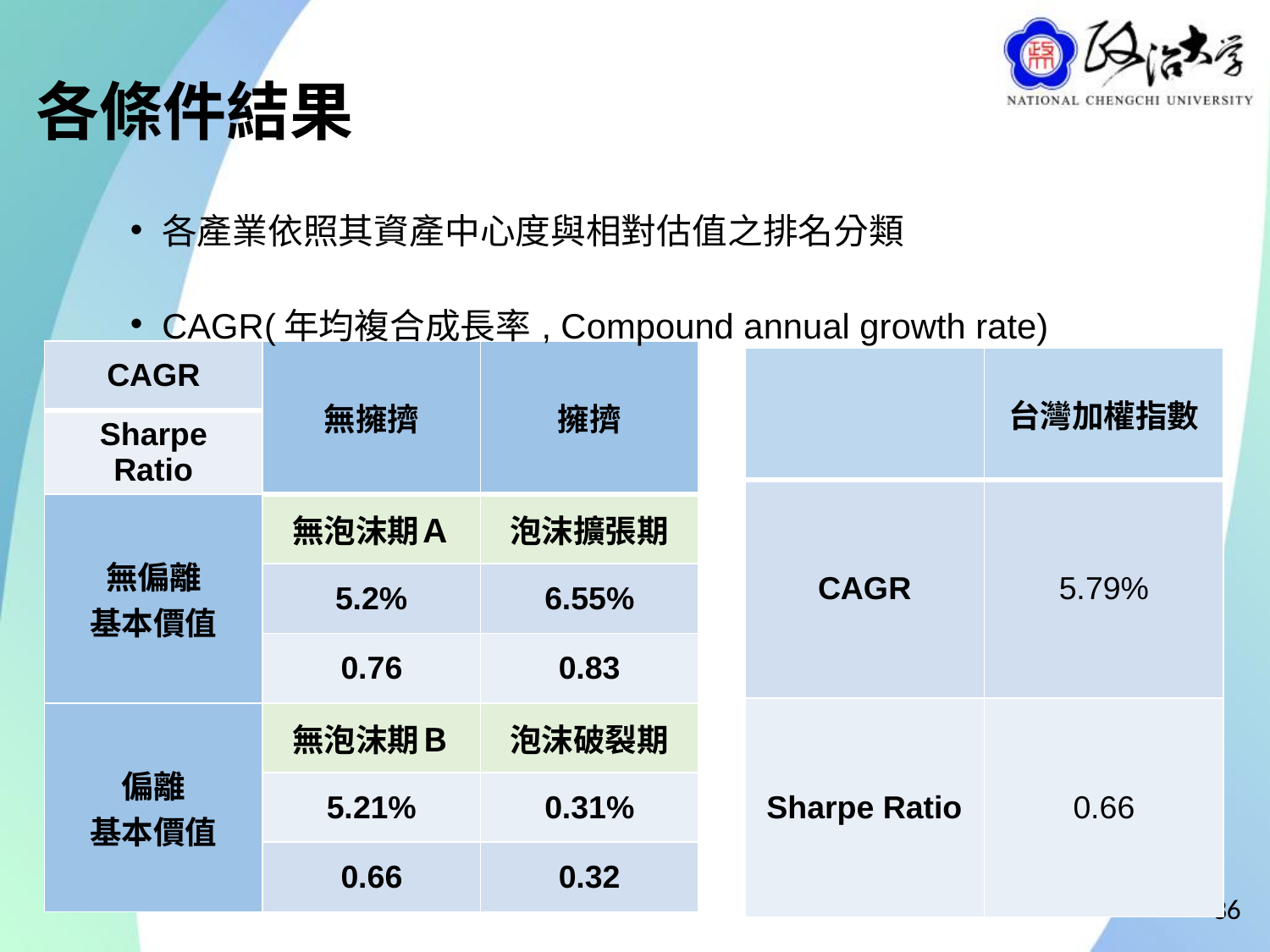

# 各條件結果
各產業依照其資產中心度與相對估值之排名分類
CAGR(年均複合成長率, Compound annual growth rate)

| CAGR | 無擁擠 | 擁擠 |
| --- | --- | --- |
| Sharpe Ratio |  |  |
| 無偏離 基本價值 | 無泡沫期Ａ | 泡沫擴張期 |
|  | 5.2% | 6.55% |
|  | 0.76 | 0.83 |
| 偏離 基本價值 | 無泡沫期Ｂ | 泡沫破裂期 |
|  | 5.21% | 0.31% |
|  | 0.66 | 0.32 |
|  | 台灣加權指數 |
| --- | --- |
| CAGR | 5.79% |
| Sharpe Ratio | 0.66 |
36